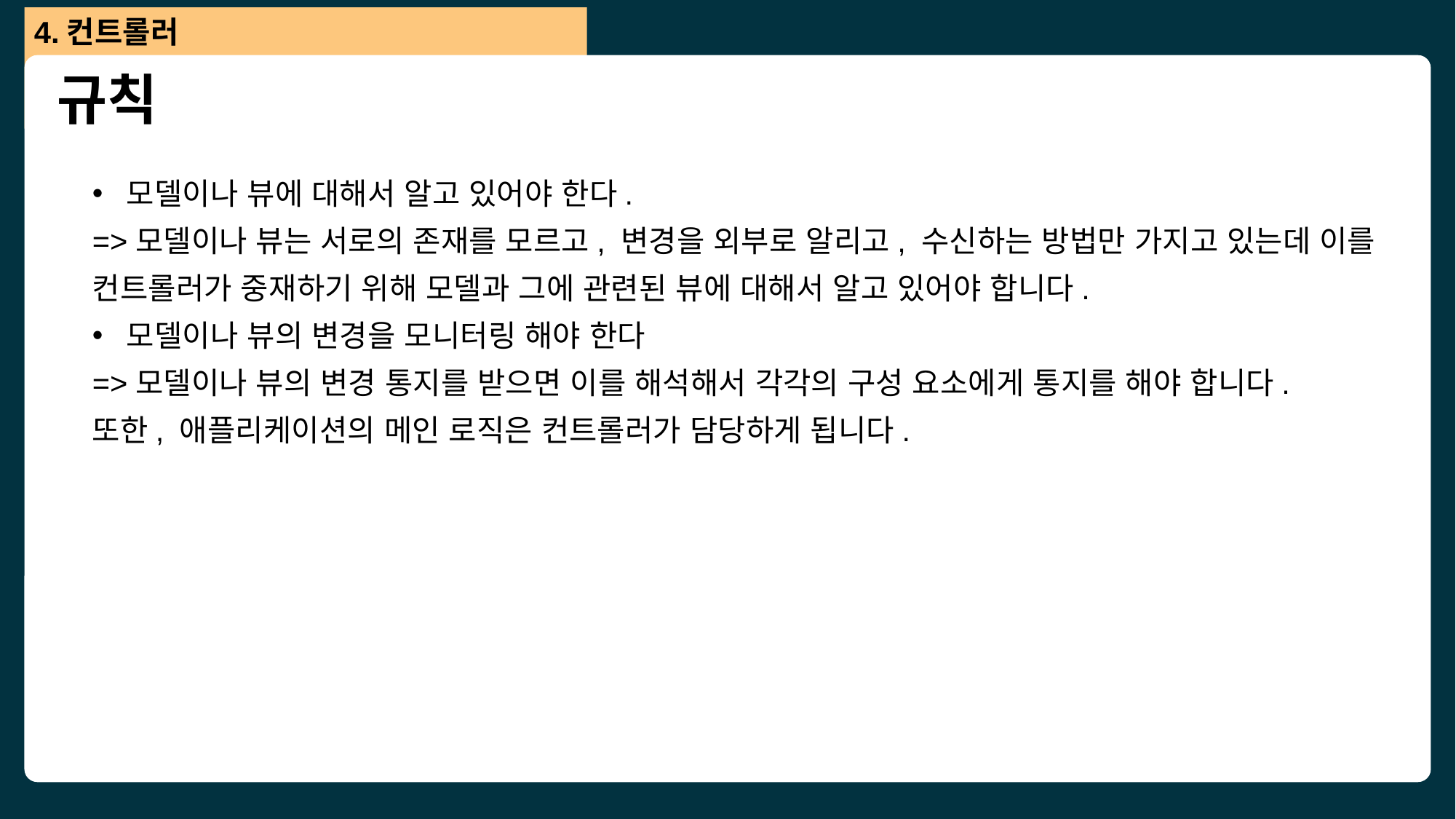

4.컨트롤러
규칙
모델이나 뷰에 대해서 알고 있어야 한다.
=>모델이나 뷰는 서로의 존재를 모르고, 변경을 외부로 알리고, 수신하는 방법만 가지고 있는데 이를 컨트롤러가 중재하기 위해 모델과 그에 관련된 뷰에 대해서 알고 있어야 합니다.
모델이나 뷰의 변경을 모니터링 해야 한다
=>모델이나 뷰의 변경 통지를 받으면 이를 해석해서 각각의 구성 요소에게 통지를 해야 합니다. 
또한, 애플리케이션의 메인 로직은 컨트롤러가 담당하게 됩니다.